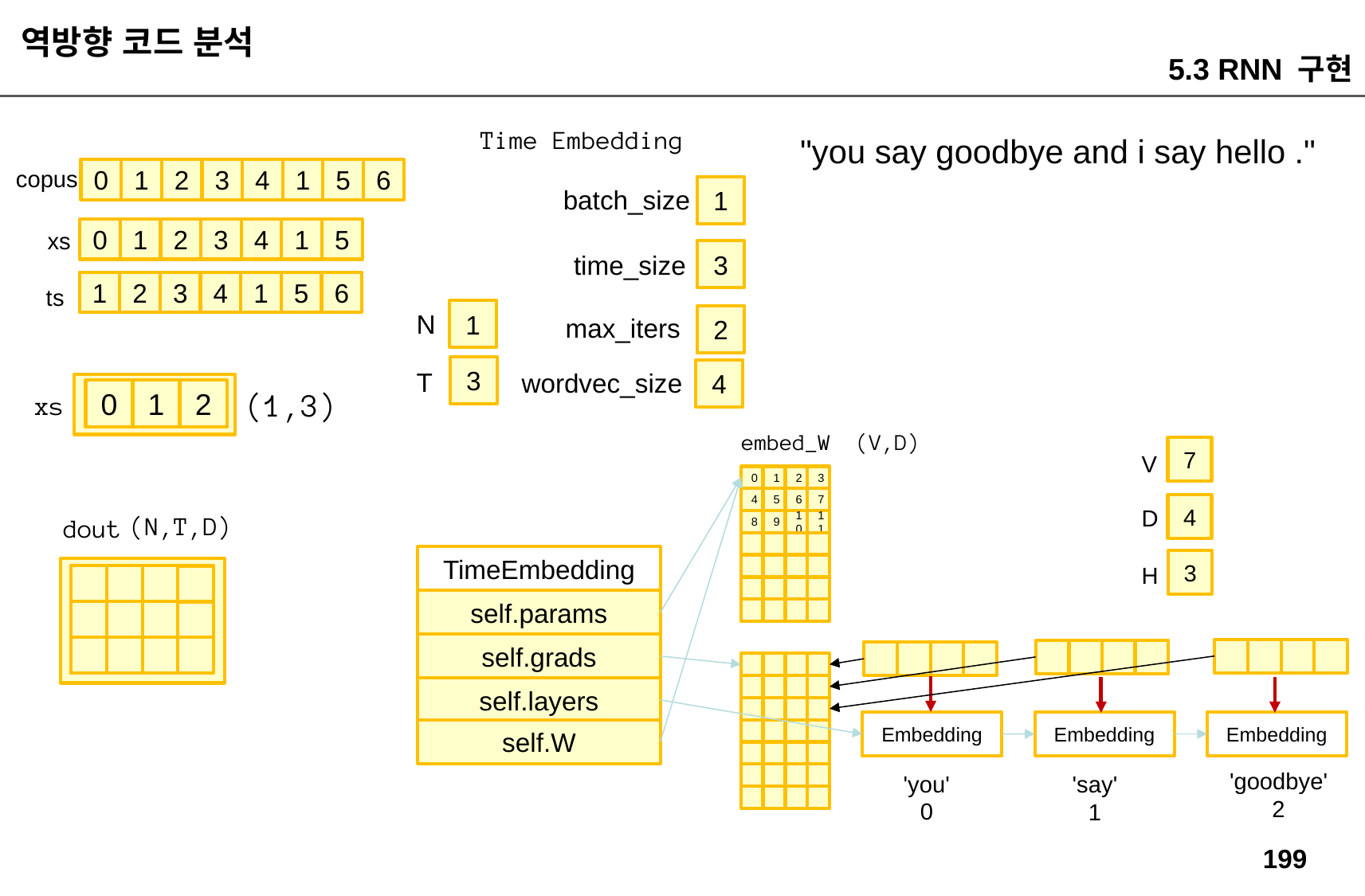

역방향 코드 분석
5.3 RNN 구현
Time Embedding
"you say goodbye and i say hello ."
copus
0
1
2
3
4
1
5
6
0
1
2
3
4
1
5
xs
1
2
3
4
1
5
6
ts
1
batch_size
3
time_size
1
N
2
max_iters
3
T
4
wordvec_size

(1,3)
0
1
2
xs
embed_W  (V,D)
7
V
0
1
2
3
4
5
6
7
8
9
10
11

4
D
TimeEmbedding
3
H
self.params
self.grads

self.layers

Embedding
Embedding
Embedding
self.W

'goodbye'
2
'you'
0
'say'
1

(N,T,D)
dout